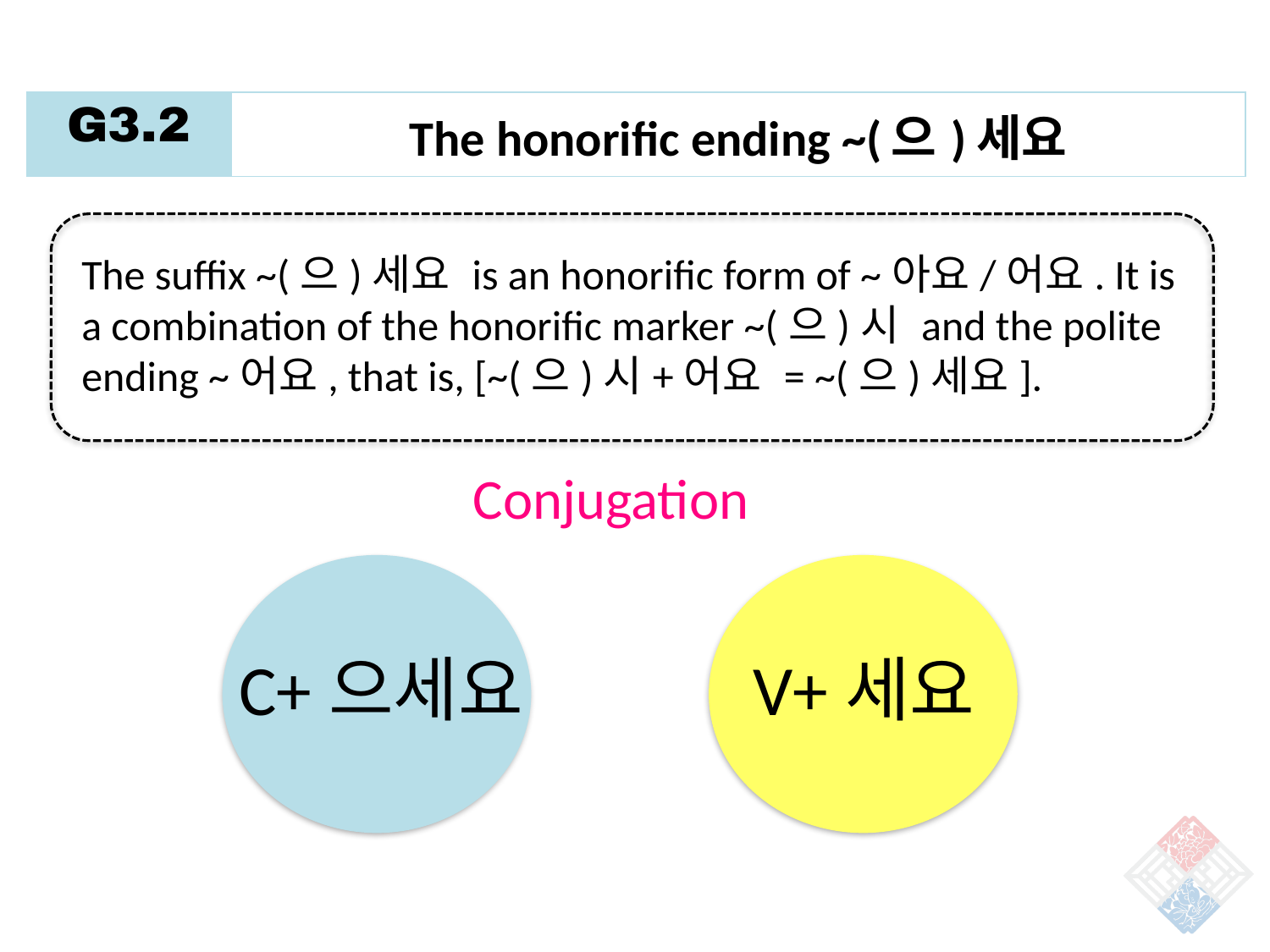

| G3.2 | The honorific ending ~(으)세요 |
| --- | --- |

The suffix ~(으)세요 is an honorific form of ~아요/어요. It is a combination of the honorific marker ~(으)시 and the polite ending ~어요, that is, [~(으)시+어요 = ~(으)세요].
Conjugation

C+으세요
V+세요